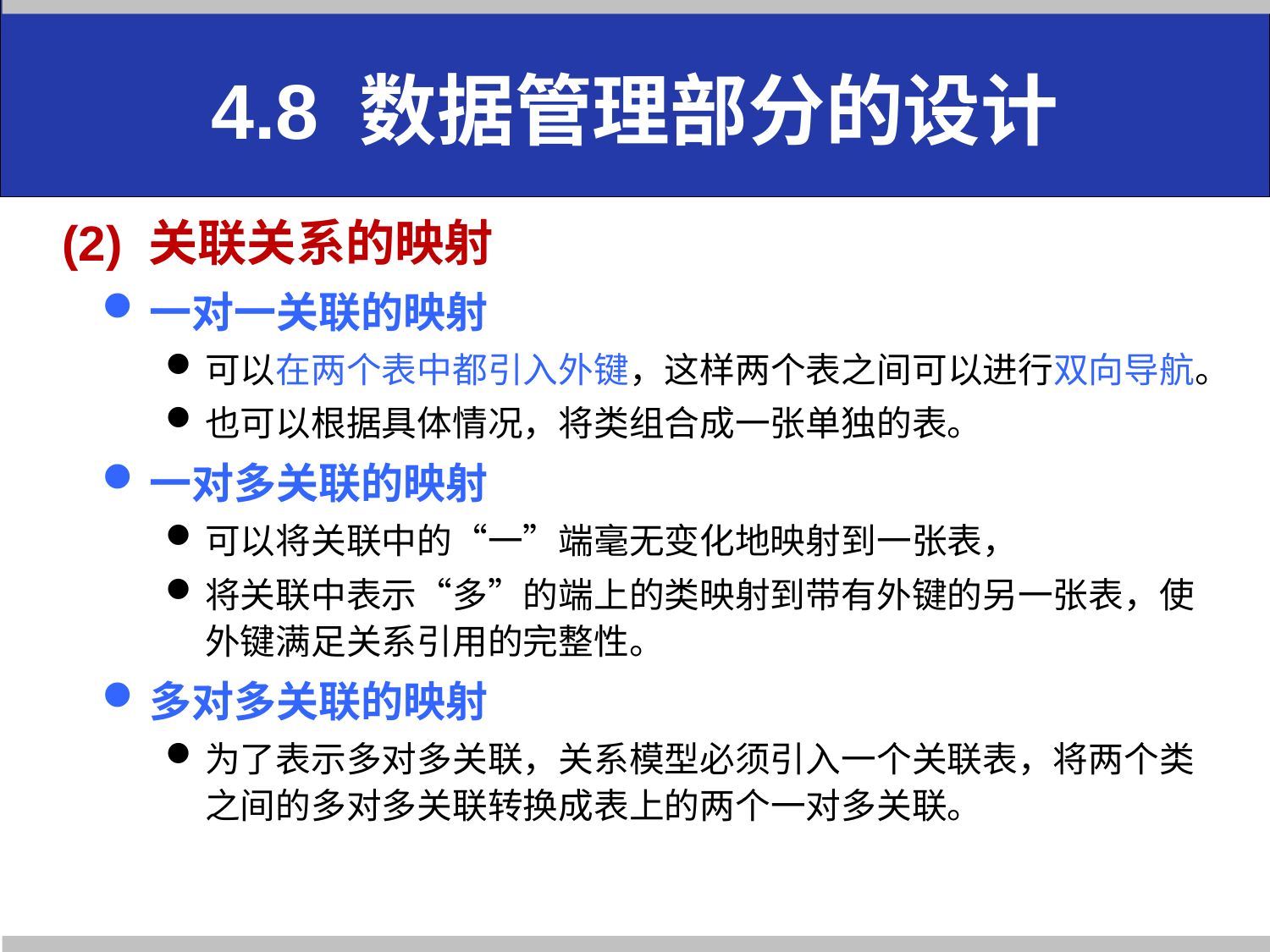

# 4.8 数据管理部分的设计
(2) 关联关系的映射
一对一关联的映射
可以在两个表中都引入外键，这样两个表之间可以进行双向导航。
也可以根据具体情况，将类组合成一张单独的表。
一对多关联的映射
可以将关联中的“一”端毫无变化地映射到一张表，
将关联中表示“多”的端上的类映射到带有外键的另一张表，使外键满足关系引用的完整性。
多对多关联的映射
为了表示多对多关联，关系模型必须引入一个关联表，将两个类之间的多对多关联转换成表上的两个一对多关联。
618